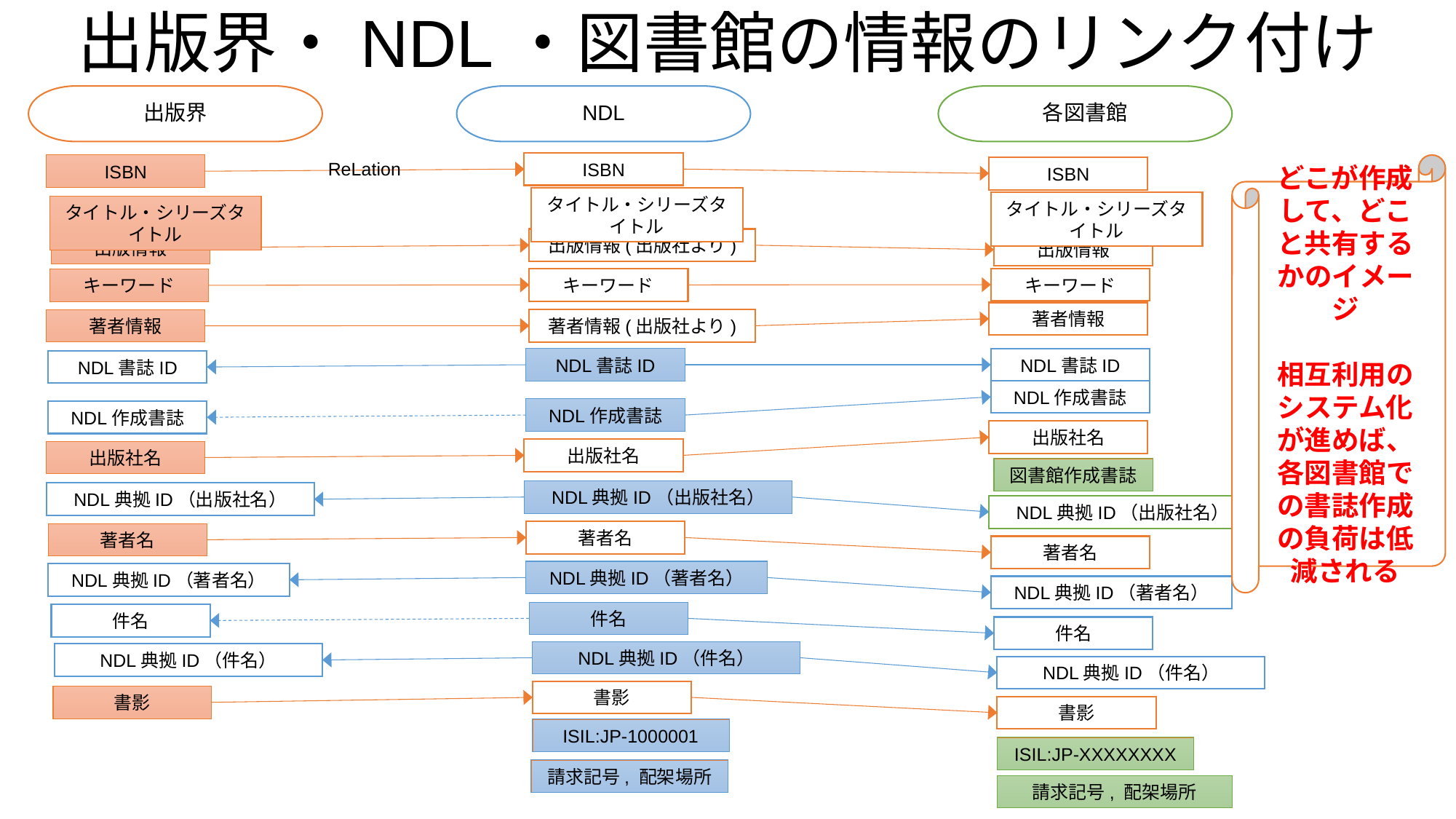

# 出版界・NDL・図書館の情報のリンク付け
各図書館
出版界
NDL
ReLation
ISBN
ISBN
どこが作成して、どこと共有するかのイメージ

相互利用のシステム化が進めば、各図書館での書誌作成の負荷は低減される
ISBN
タイトル・シリーズタイトル
タイトル・シリーズタイトル
タイトル・シリーズタイトル
出版情報(出版社より)
出版情報
出版情報
キーワード
キーワード
キーワード
著者情報
著者情報(出版社より)
著者情報
NDL書誌ID
NDL書誌ID
NDL書誌ID
NDL作成書誌
NDL作成書誌
NDL作成書誌
出版社名
出版社名
出版社名
図書館作成書誌
NDL典拠ID（出版社名）
NDL典拠ID（出版社名）
NDL典拠ID（出版社名）
著者名
著者名
著者名
NDL典拠ID（著者名）
NDL典拠ID（著者名）
NDL典拠ID（著者名）
件名
件名
件名
NDL典拠ID（件名）
NDL典拠ID（件名）
NDL典拠ID（件名）
書影
書影
書影
ISIL:JP-1000001
ISIL:JP-XXXXXXXX
請求記号, 配架場所
請求記号, 配架場所